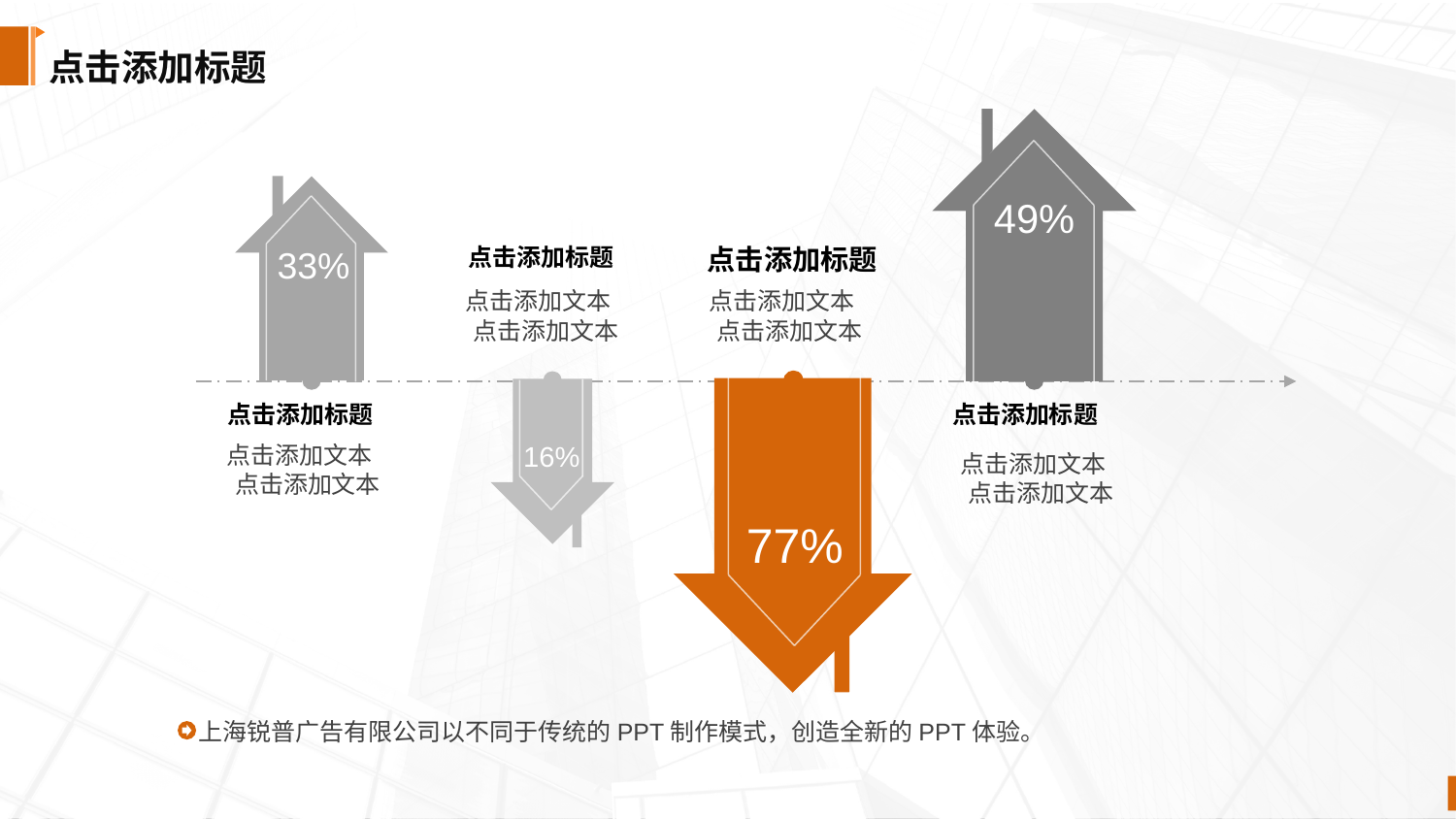

点击添加标题

49%

33%
点击添加标题
点击添加文本
点击添加文本
点击添加标题
点击添加文本
点击添加文本

16%

77%

点击添加标题
点击添加文本
点击添加文本
点击添加标题
点击添加文本
点击添加文本
上海锐普广告有限公司以不同于传统的PPT制作模式，创造全新的PPT体验。